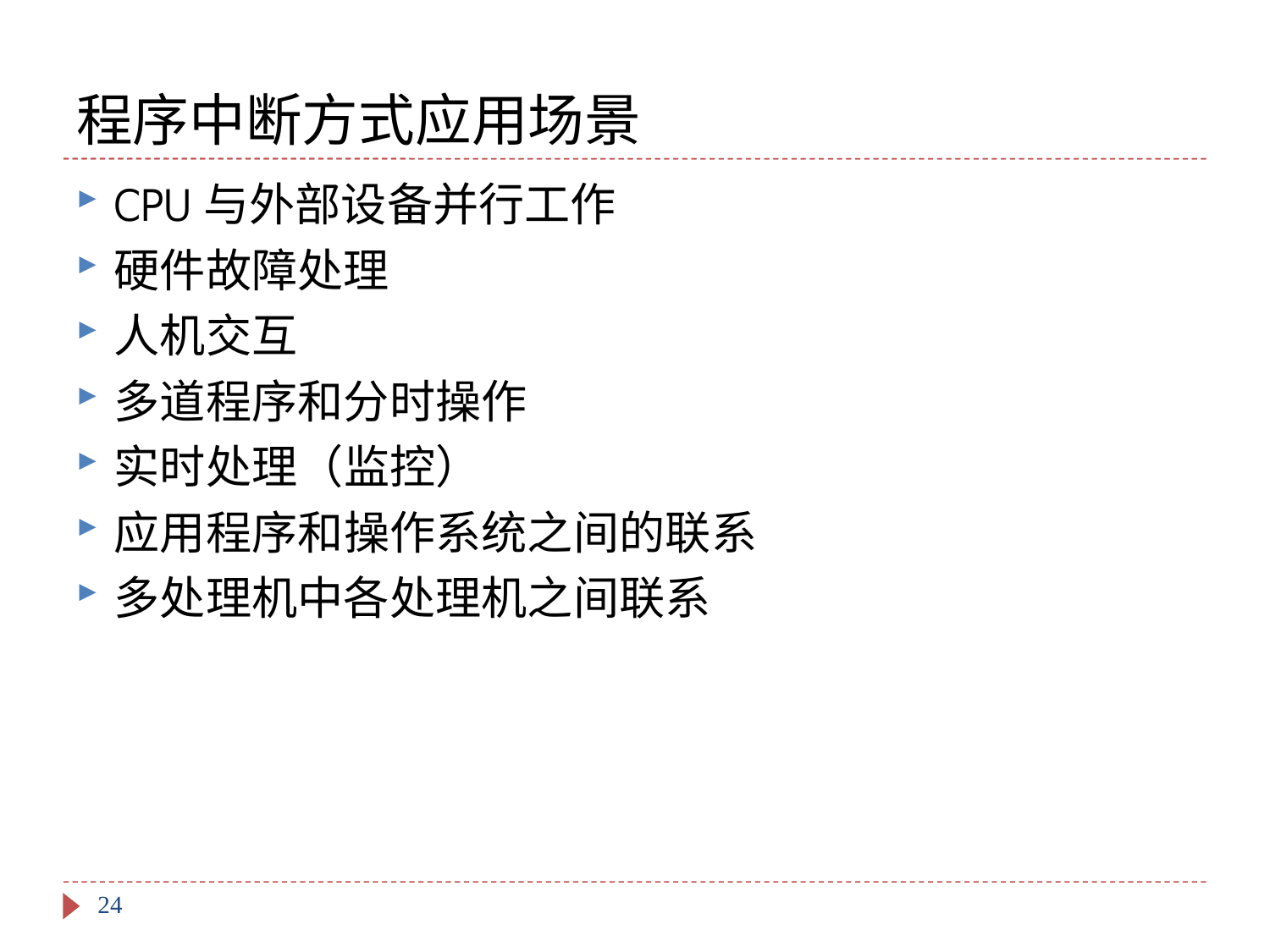

# 程序中断方式应用场景
CPU与外部设备并行工作
硬件故障处理
人机交互
多道程序和分时操作
实时处理（监控）
应用程序和操作系统之间的联系
多处理机中各处理机之间联系
24